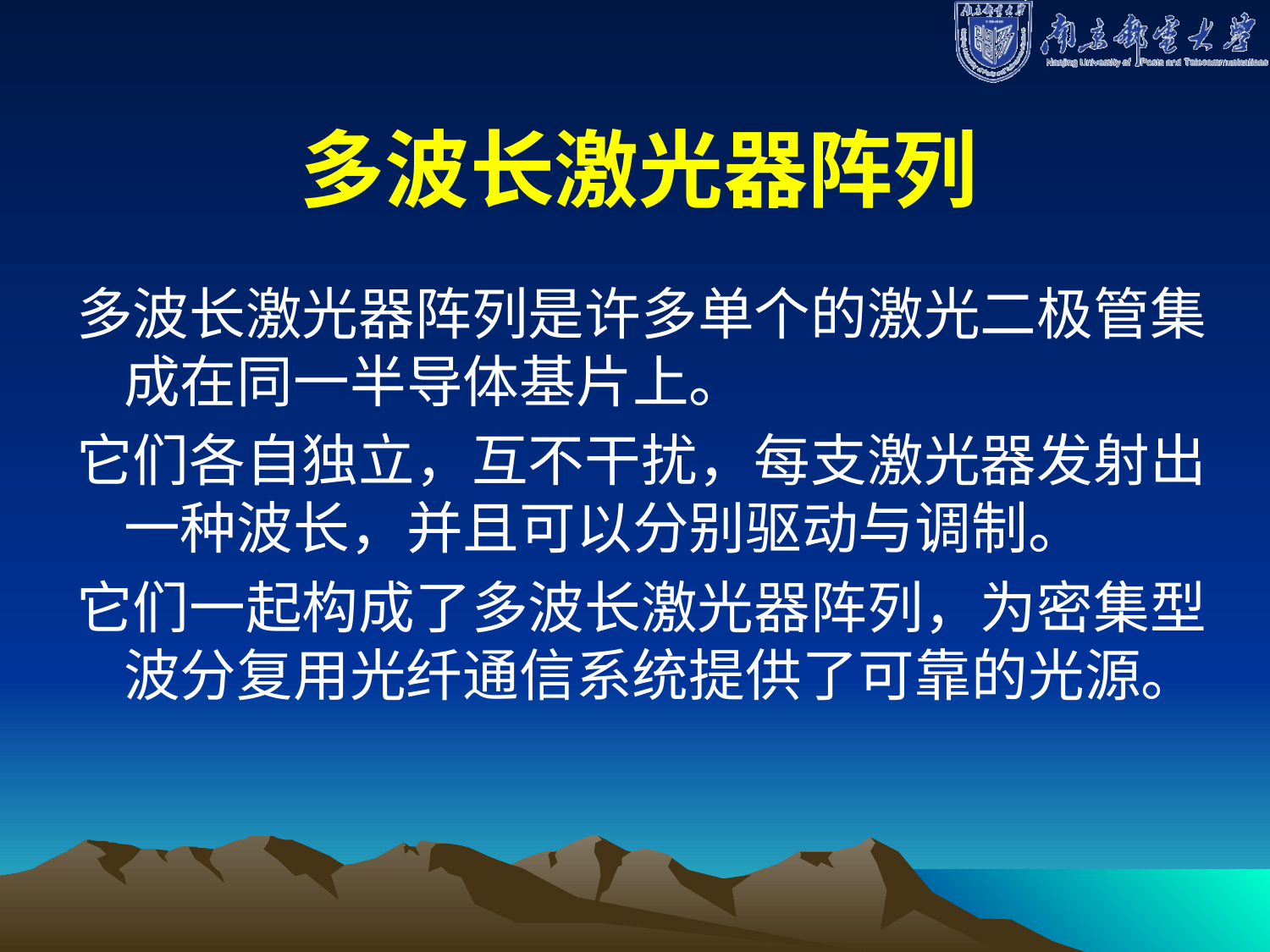

# 多波长激光器阵列
多波长激光器阵列是许多单个的激光二极管集成在同一半导体基片上。
它们各自独立，互不干扰，每支激光器发射出一种波长，并且可以分别驱动与调制。
它们一起构成了多波长激光器阵列，为密集型波分复用光纤通信系统提供了可靠的光源。
77